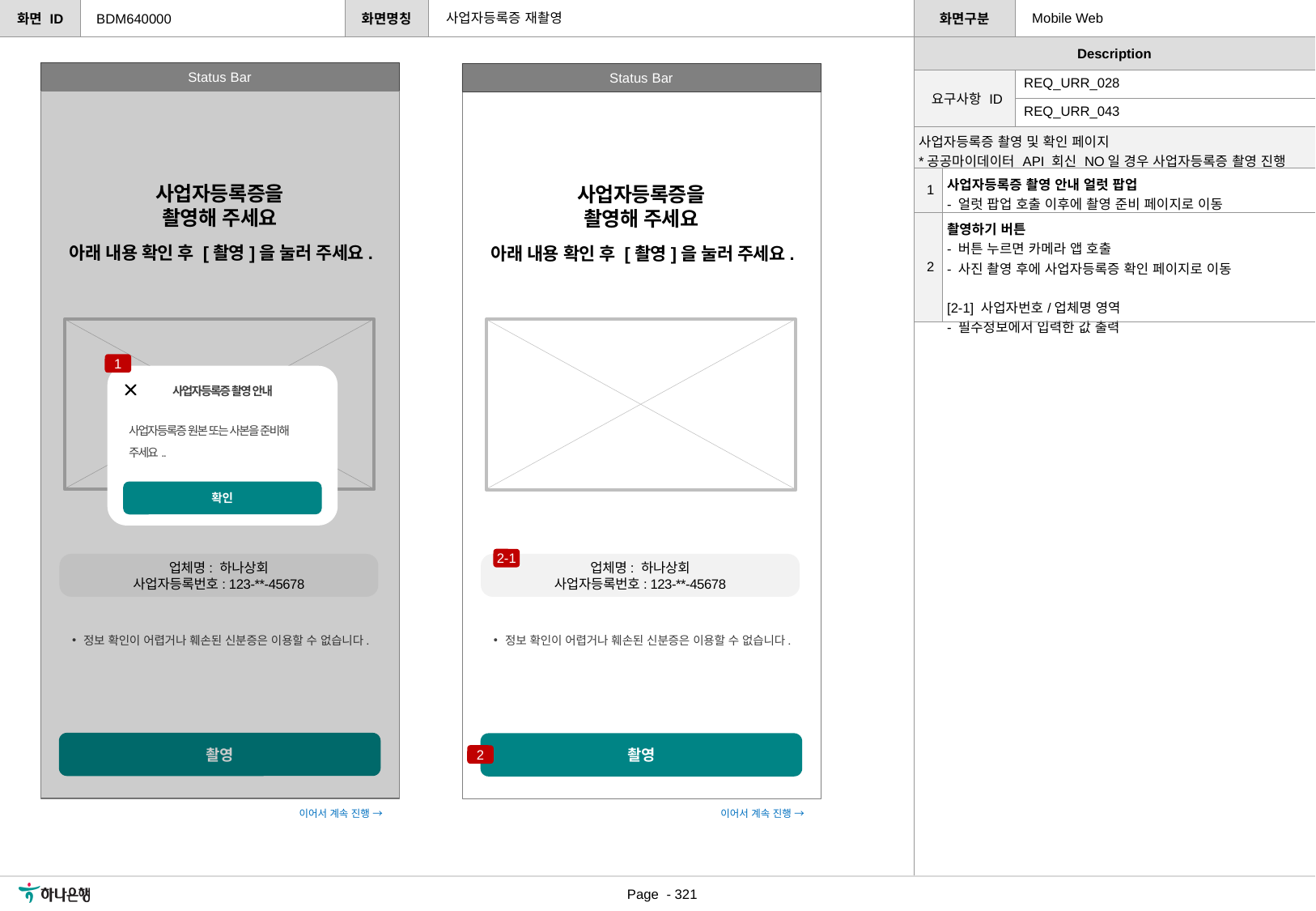

사업자등록증 재촬영
Mobile Web
BDM640000
Status Bar

Status Bar

| 요구사항 ID | REQ\_URR\_028 |
| --- | --- |
|  | REQ\_URR\_043 |

| 사업자등록증 촬영 및 확인 페이지 \*공공마이데이터 API 회신 NO일 경우 사업자등록증 촬영 진행 |  |
| --- | --- |
| 1 | 사업자등록증 촬영 안내 얼럿 팝업 - 얼럿 팝업 호출 이후에 촬영 준비 페이지로 이동 |
| 2 | 촬영하기 버튼 - 버튼 누르면 카메라 앱 호출 - 사진 촬영 후에 사업자등록증 확인 페이지로 이동 [2-1] 사업자번호/업체명 영역 - 필수정보에서 입력한 값 출력 |
사업자등록증을
촬영해 주세요
사업자등록증을
촬영해 주세요
아래 내용 확인 후 [촬영]을 눌러 주세요.
아래 내용 확인 후 [촬영]을 눌러 주세요.

1

사업자등록증 촬영 안내
사업자등록증 원본 또는 사본을 준비해 주세요..
확인

2-1
업체명: 하나상회
사업자등록번호: 123-**-45678
업체명: 하나상회
사업자등록번호: 123-**-45678
정보 확인이 어렵거나 훼손된 신분증은 이용할 수 없습니다.
정보 확인이 어렵거나 훼손된 신분증은 이용할 수 없습니다.
촬영
촬영
2
이어서 계속 진행 →
이어서 계속 진행 →